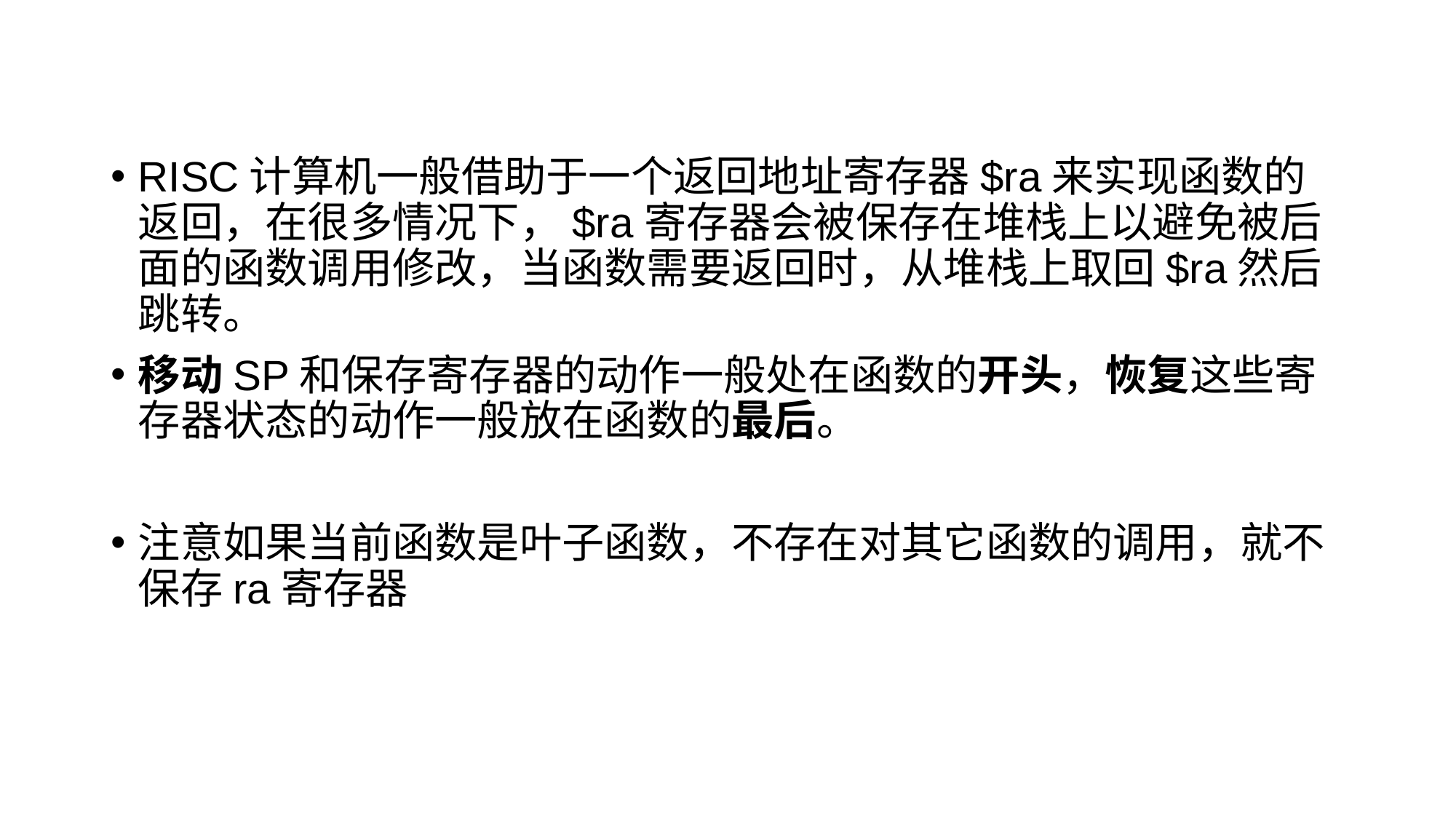

RISC计算机一般借助于一个返回地址寄存器$ra来实现函数的返回，在很多情况下，$ra寄存器会被保存在堆栈上以避免被后面的函数调用修改，当函数需要返回时，从堆栈上取回$ra然后跳转。
移动SP和保存寄存器的动作一般处在函数的开头，恢复这些寄存器状态的动作一般放在函数的最后。

注意如果当前函数是叶子函数，不存在对其它函数的调用，就不保存ra寄存器